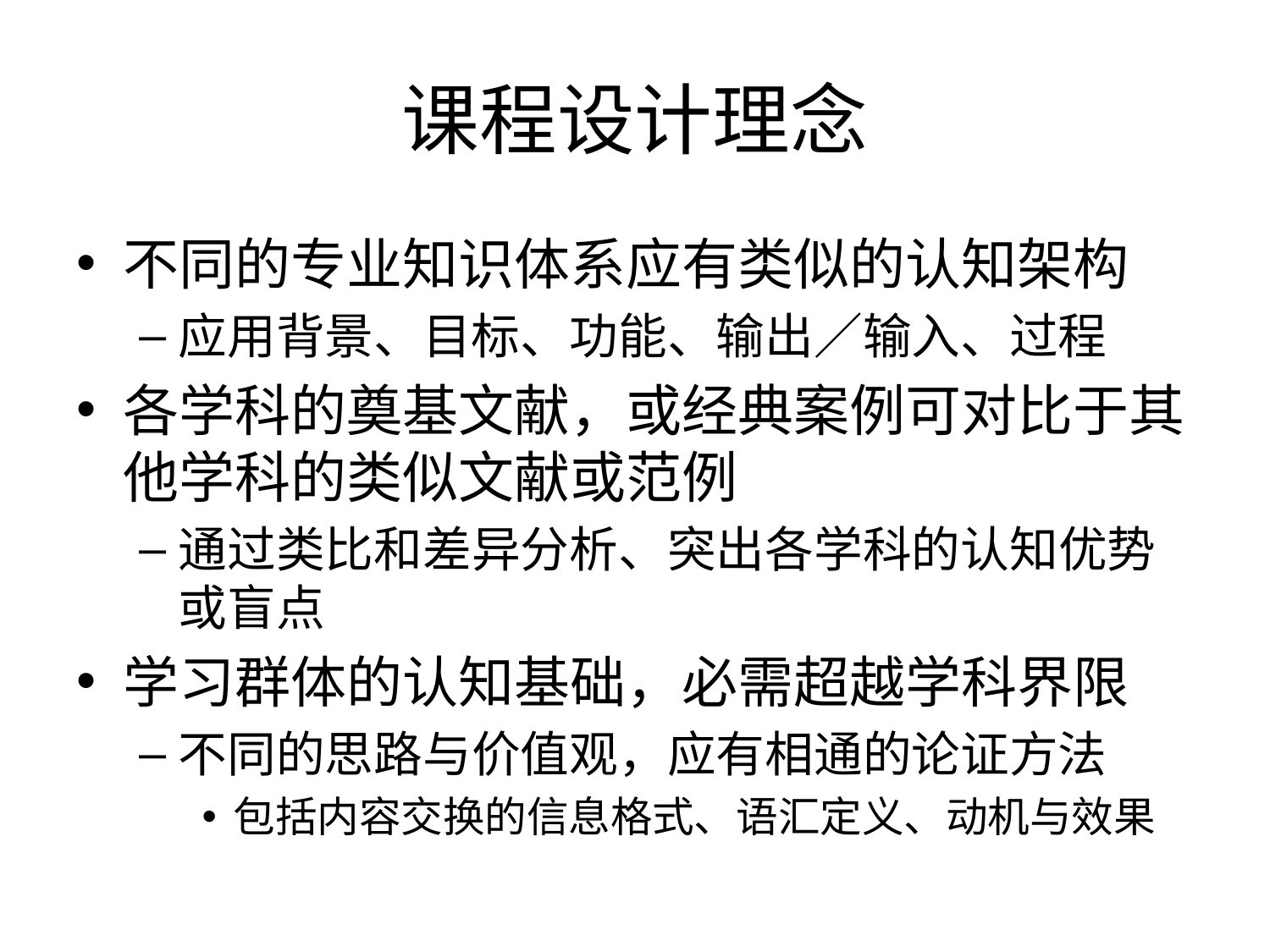

# 课程设计理念
不同的专业知识体系应有类似的认知架构
应用背景、目标、功能、输出／输入、过程
各学科的奠基文献，或经典案例可对比于其他学科的类似文献或范例
通过类比和差异分析、突出各学科的认知优势或盲点
学习群体的认知基础，必需超越学科界限
不同的思路与价值观，应有相通的论证方法
包括内容交换的信息格式、语汇定义、动机与效果